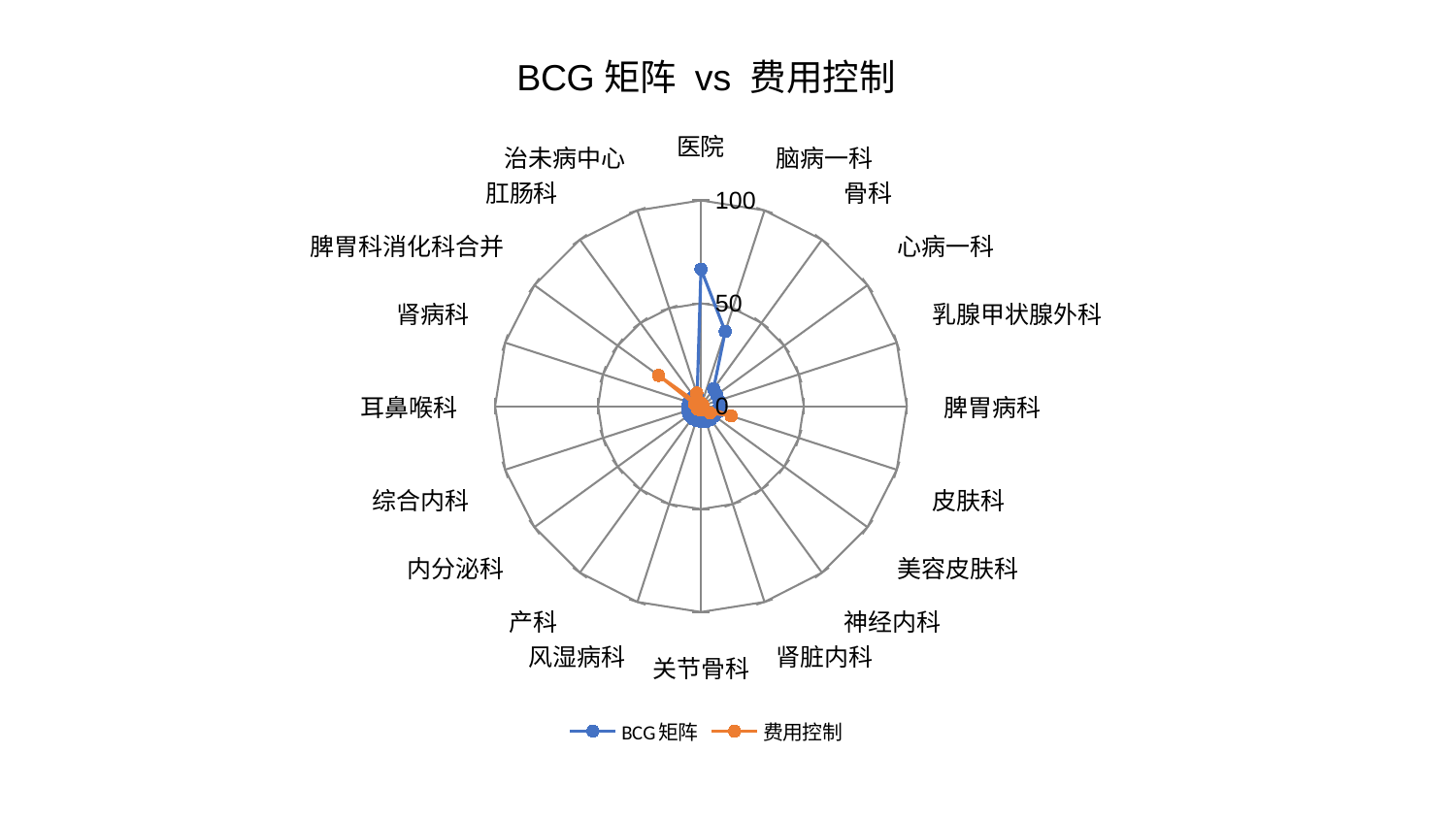

### Chart: BCG矩阵 vs 费用控制

| Category | BCG矩阵 | 费用控制 |
|---|---|---|
| 医院 | 66.61257989874575 | 1.6188684642420708 |
| 脑病一科 | 38.20009647015565 | 1.0083793211637753 |
| 骨科 | 10.460723562338933 | 0.5853137076194568 |
| 心病一科 | 9.406606565347372 | 1.0349798685442935 |
| 乳腺甲状腺外科 | 9.09492761187886 | 0.887994899298988 |
| 脾胃病科 | 8.956167048761255 | 1.2099803198316847 |
| 皮肤科 | 8.919893534511536 | 15.457652989937348 |
| 美容皮肤科 | 8.030998235941613 | 5.470920110331017 |
| 神经内科 | 8.016528484581562 | 2.070006774457137 |
| 肾脏内科 | 7.9447947048677126 | 0.7676537402217586 |
| 关节骨科 | 7.466666105202389 | 1.9665794693793754 |
| 风湿病科 | 7.348445179192039 | 0.6806105124577478 |
| 产科 | 7.3337742452812575 | 1.101538339680465 |
| 内分泌科 | 7.172365448105838 | 2.2688559710515355 |
| 综合内科 | 6.821266582728103 | 1.4998638343365966 |
| 耳鼻喉科 | 6.396373080196291 | 2.254768194126356 |
| 肾病科 | 6.312901178242534 | 3.199805297924142 |
| 脾胃科消化科合并 | 5.981323060334289 | 25.426491287710512 |
| 肛肠科 | 5.97191012230853 | 0.8224702669224103 |
| 治未病中心 | 5.954485720245749 | 6.695237095752467 |
106